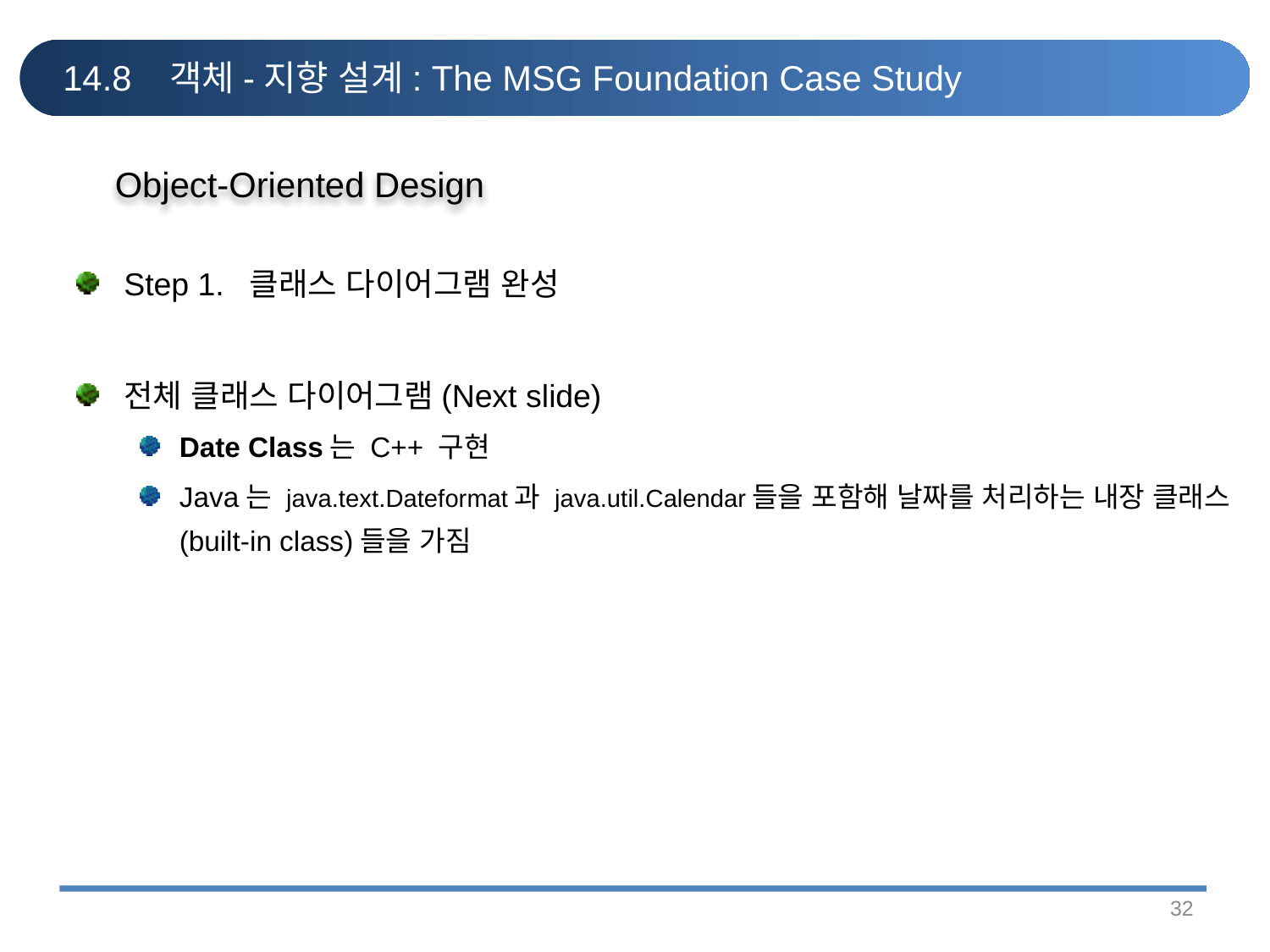

# 14.8   객체-지향 설계: The MSG Foundation Case Study
Object-Oriented Design
Step 1.  클래스 다이어그램 완성

전체 클래스 다이어그램(Next slide)
Date Class는 C++ 구현
Java는 java.text.Dateformat과 java.util.Calendar들을 포함해 날짜를 처리하는 내장 클래스(built-in class)들을 가짐

32